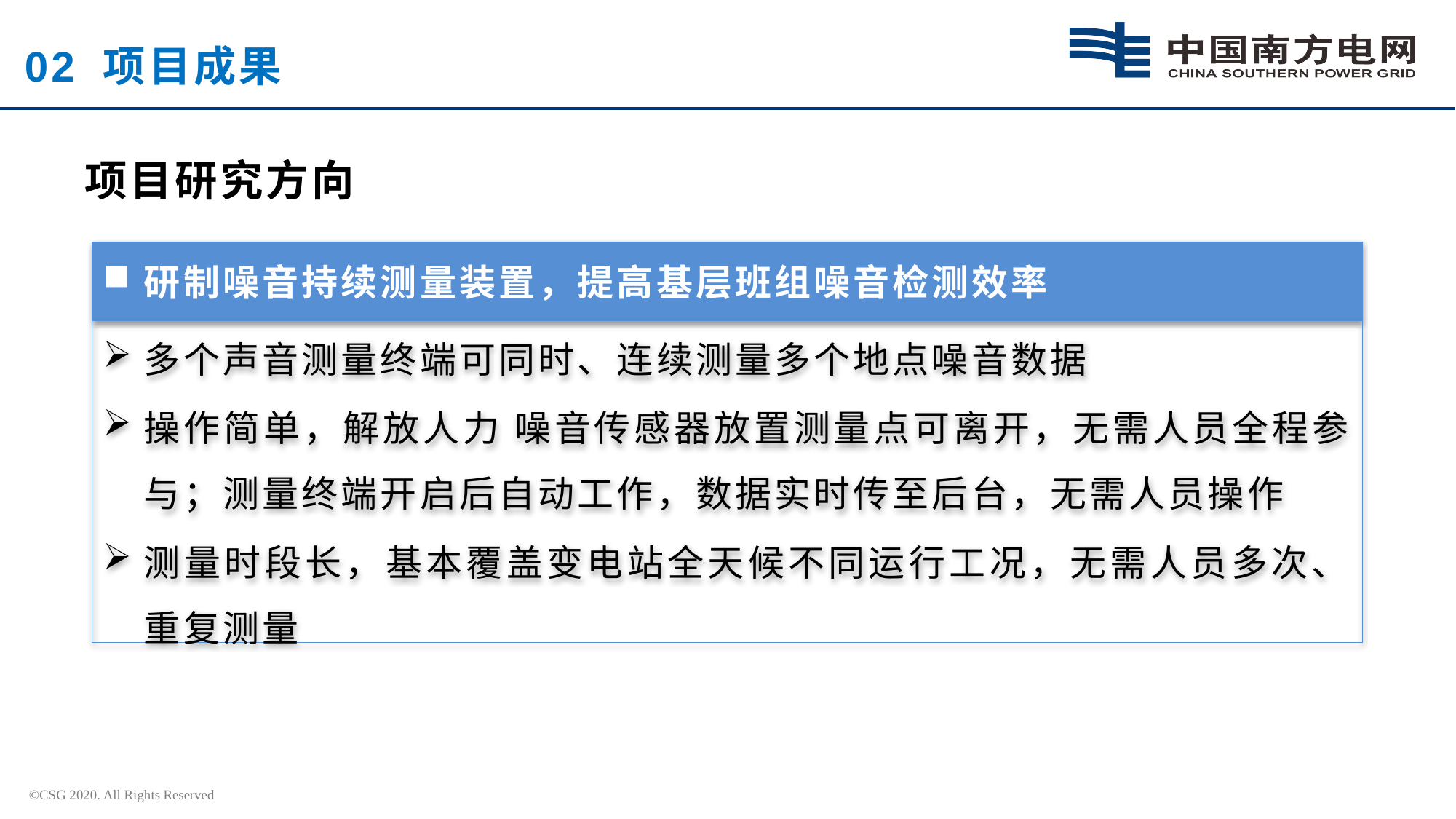

02 项目成果
项目研究方向
研制噪音持续测量装置，提高基层班组噪音检测效率
多个声音测量终端可同时、连续测量多个地点噪音数据
操作简单，解放人力 噪音传感器放置测量点可离开，无需人员全程参与；测量终端开启后自动工作，数据实时传至后台，无需人员操作
测量时段长，基本覆盖变电站全天候不同运行工况，无需人员多次、重复测量